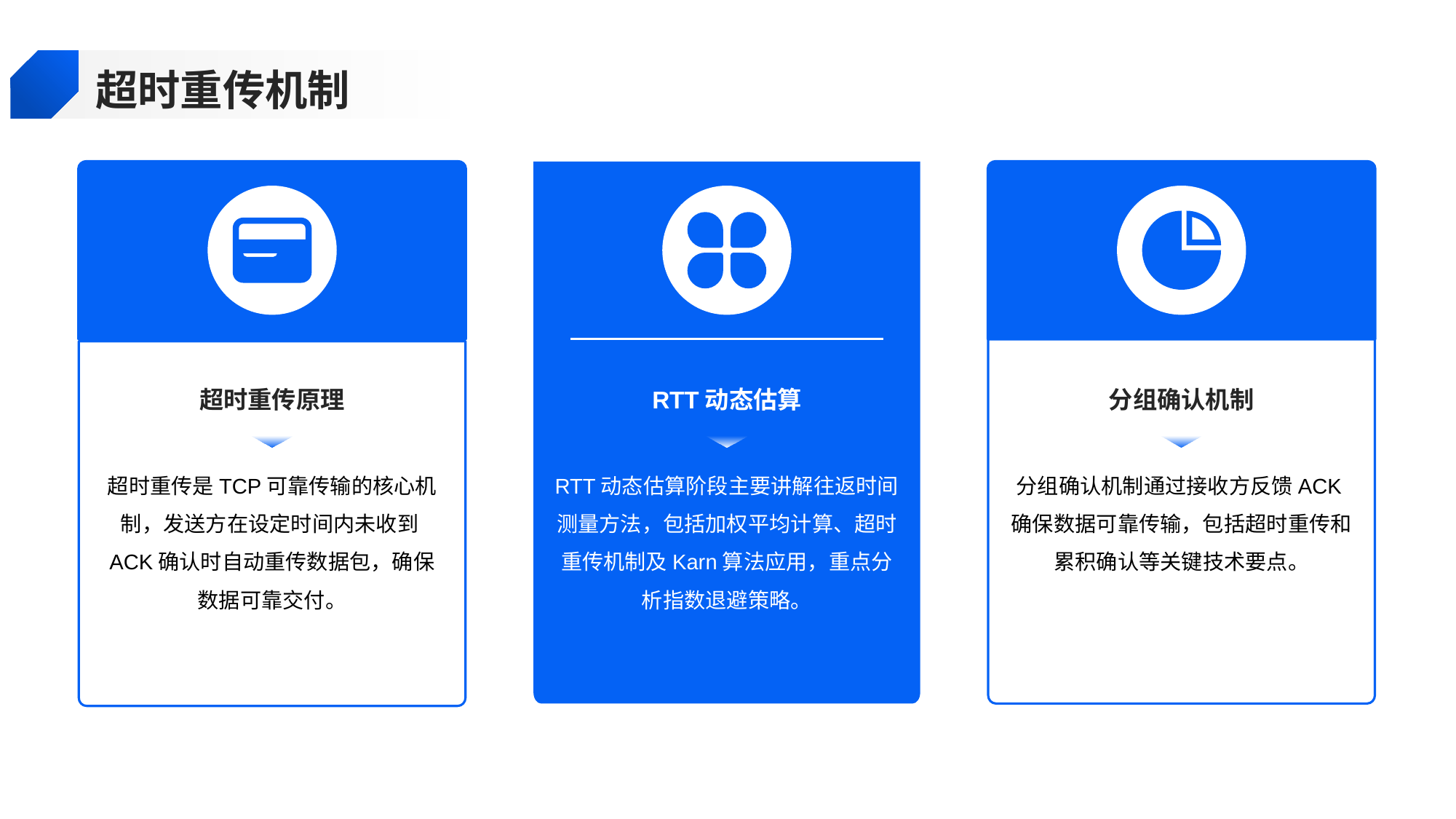

超时重传机制

超时重传原理
RTT动态估算
分组确认机制

超时重传是TCP可靠传输的核心机制，发送方在设定时间内未收到ACK确认时自动重传数据包，确保数据可靠交付。
RTT动态估算阶段主要讲解往返时间测量方法，包括加权平均计算、超时重传机制及Karn算法应用，重点分析指数退避策略。
分组确认机制通过接收方反馈ACK确保数据可靠传输，包括超时重传和累积确认等关键技术要点。